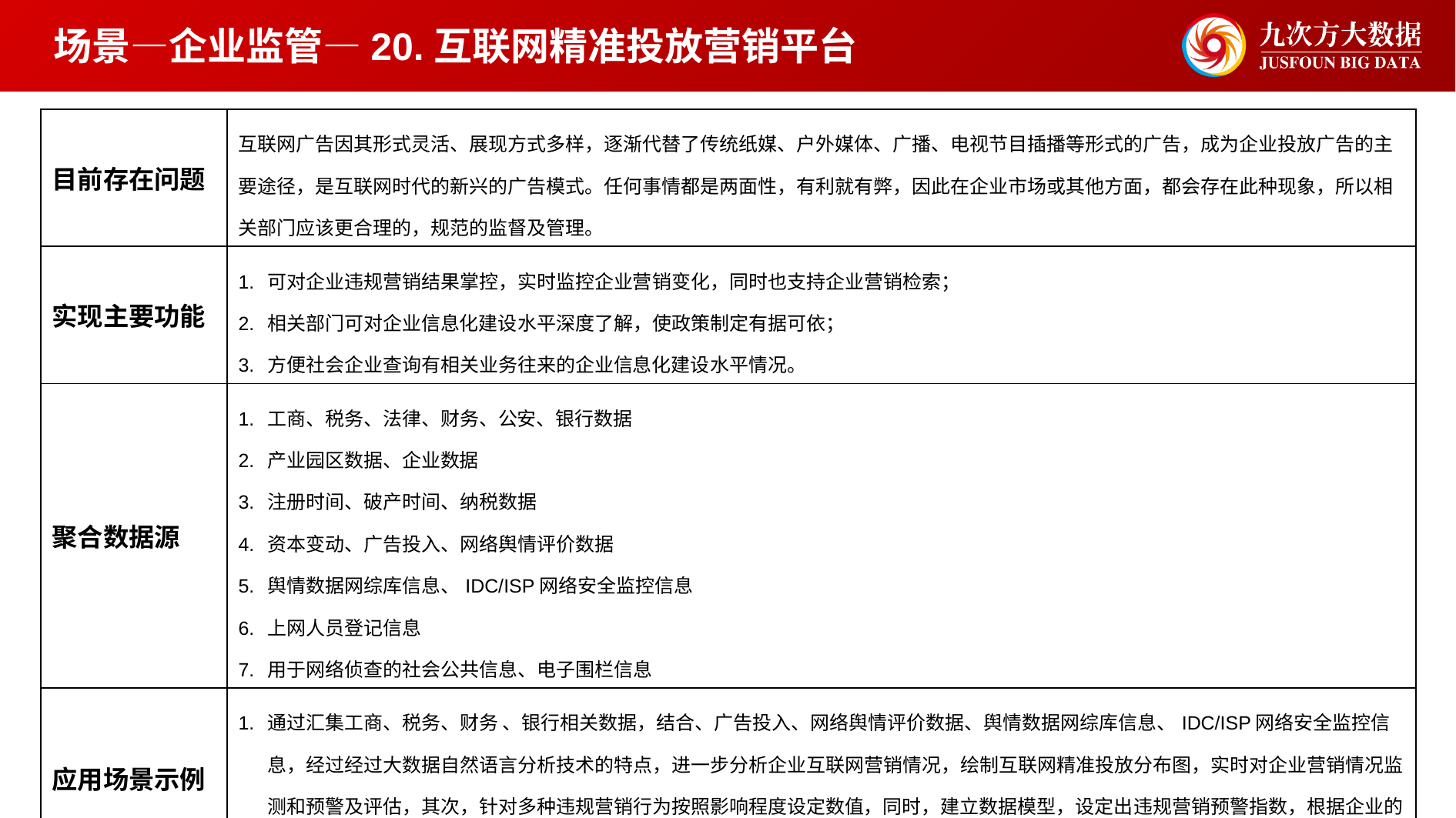

场景—企业监管—20.互联网精准投放营销平台
| 目前存在问题 | 互联网广告因其形式灵活、展现方式多样，逐渐代替了传统纸媒、户外媒体、广播、电视节目插播等形式的广告，成为企业投放广告的主要途径，是互联网时代的新兴的广告模式。任何事情都是两面性，有利就有弊，因此在企业市场或其他方面，都会存在此种现象，所以相关部门应该更合理的，规范的监督及管理。 |
| --- | --- |
| 实现主要功能 | 可对企业违规营销结果掌控，实时监控企业营销变化，同时也支持企业营销检索； 相关部门可对企业信息化建设水平深度了解，使政策制定有据可依； 方便社会企业查询有相关业务往来的企业信息化建设水平情况。 |
| 聚合数据源 | 工商、税务、法律、财务、公安、银行数据 产业园区数据、企业数据 注册时间、破产时间、纳税数据 资本变动、广告投入、网络舆情评价数据 舆情数据网综库信息、IDC/ISP网络安全监控信息 上网人员登记信息 用于网络侦查的社会公共信息、电子围栏信息 |
| 应用场景示例 | 通过汇集工商、税务、财务 、银行相关数据，结合、广告投入、网络舆情评价数据、舆情数据网综库信息、IDC/ISP网络安全监控信息，经过经过大数据自然语言分析技术的特点，进一步分析企业互联网营销情况，绘制互联网精准投放分布图，实时对企业营销情况监测和预警及评估，其次，针对多种违规营销行为按照影响程度设定数值，同时，建立数据模型，设定出违规营销预警指数，根据企业的相应预警指数来对企业进行监管，从而增强对企业的经营管理能力，提高企业在经济发展过程中的地位。 |